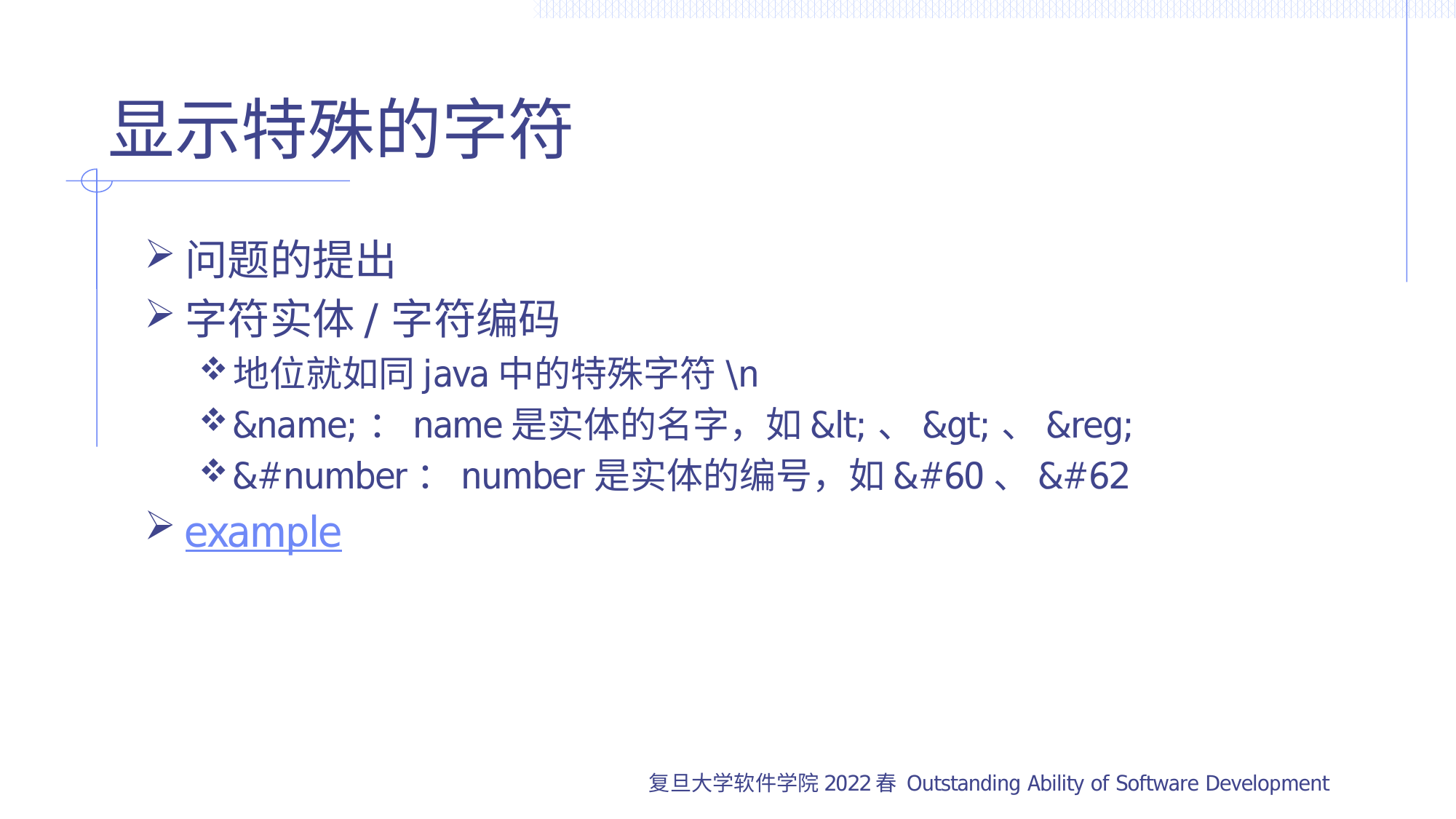

# 显示特殊的字符
问题的提出
字符实体/字符编码
地位就如同java中的特殊字符\n
&name;：name是实体的名字，如&lt;、&gt;、&reg;
&#number：number是实体的编号，如&#60、&#62
example